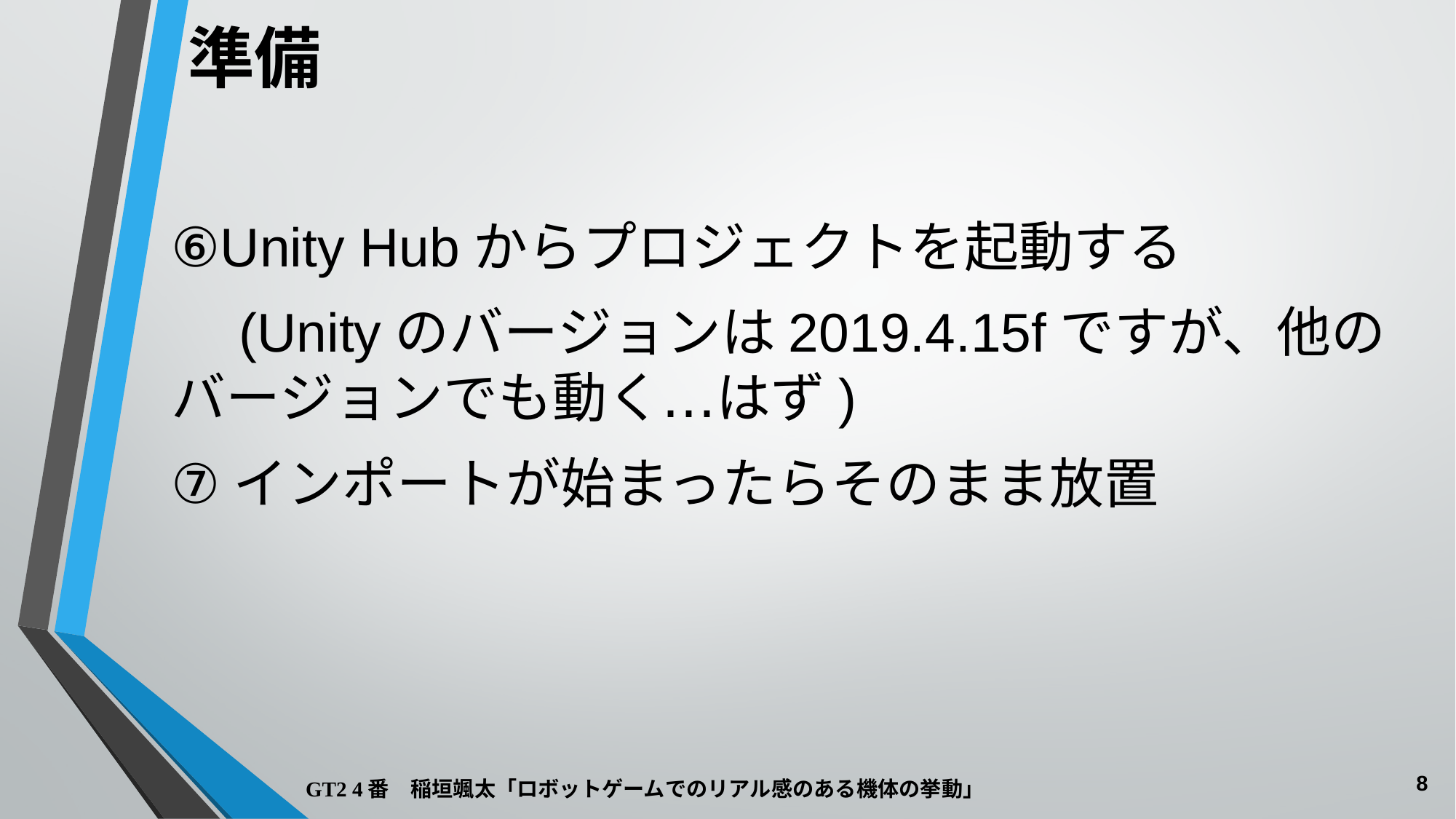

準備
⑥Unity Hubからプロジェクトを起動する
　(Unityのバージョンは2019.4.15fですが、他のバージョンでも動く…はず)
⑦インポートが始まったらそのまま放置
8
GT2 4番　稲垣颯太「ロボットゲームでのリアル感のある機体の挙動」